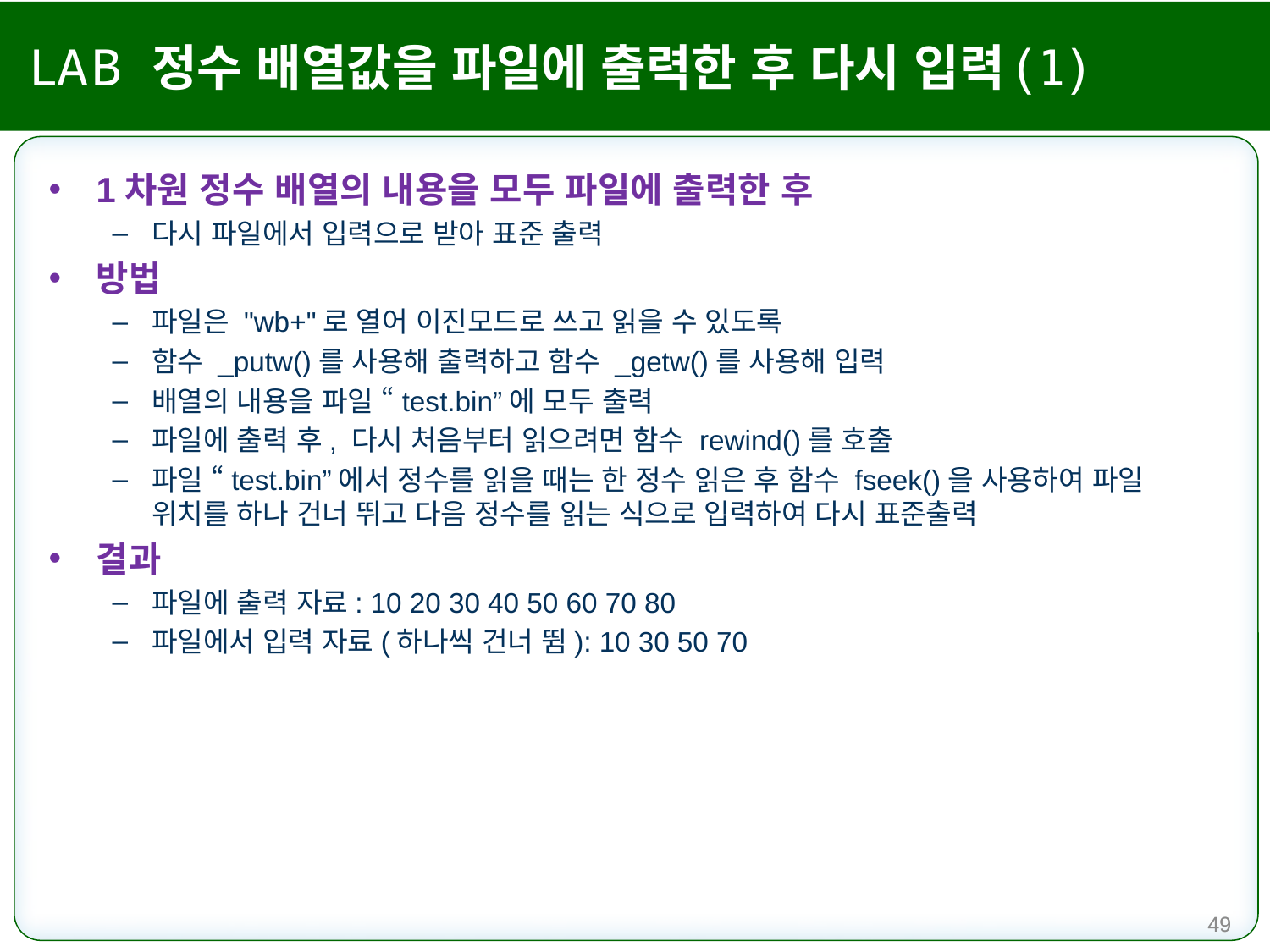

# LAB 정수 배열값을 파일에 출력한 후 다시 입력(1)
1차원 정수 배열의 내용을 모두 파일에 출력한 후
다시 파일에서 입력으로 받아 표준 출력
방법
파일은 "wb+"로 열어 이진모드로 쓰고 읽을 수 있도록
함수 _putw()를 사용해 출력하고 함수 _getw()를 사용해 입력
배열의 내용을 파일 “test.bin”에 모두 출력
파일에 출력 후, 다시 처음부터 읽으려면 함수 rewind()를 호출
파일 “test.bin”에서 정수를 읽을 때는 한 정수 읽은 후 함수 fseek()을 사용하여 파일 위치를 하나 건너 뛰고 다음 정수를 읽는 식으로 입력하여 다시 표준출력
결과
파일에 출력 자료: 10 20 30 40 50 60 70 80
파일에서 입력 자료(하나씩 건너 뜀): 10 30 50 70

49